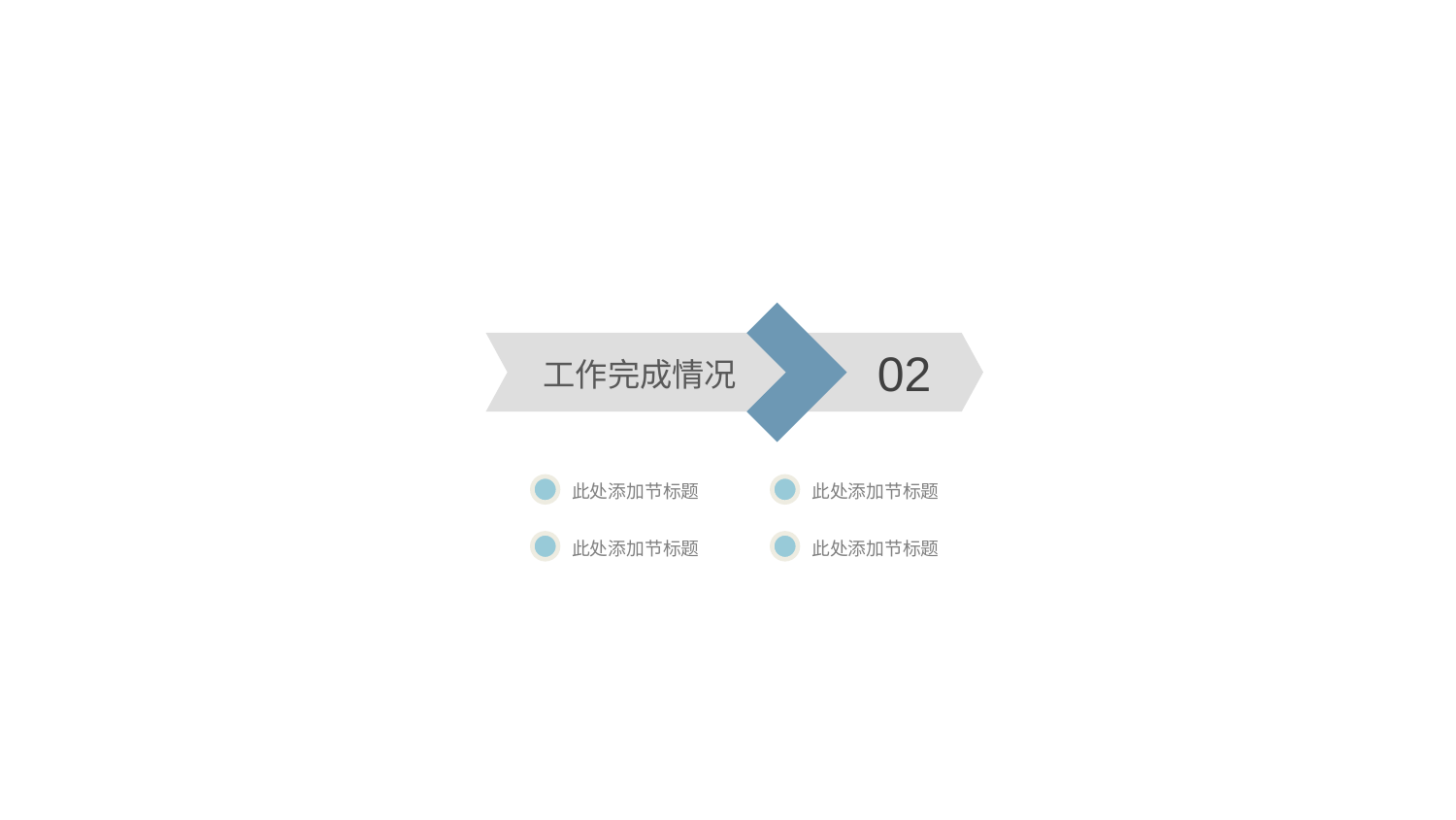

02
工作完成情况
此处添加节标题
此处添加节标题

此处添加节标题
此处添加节标题